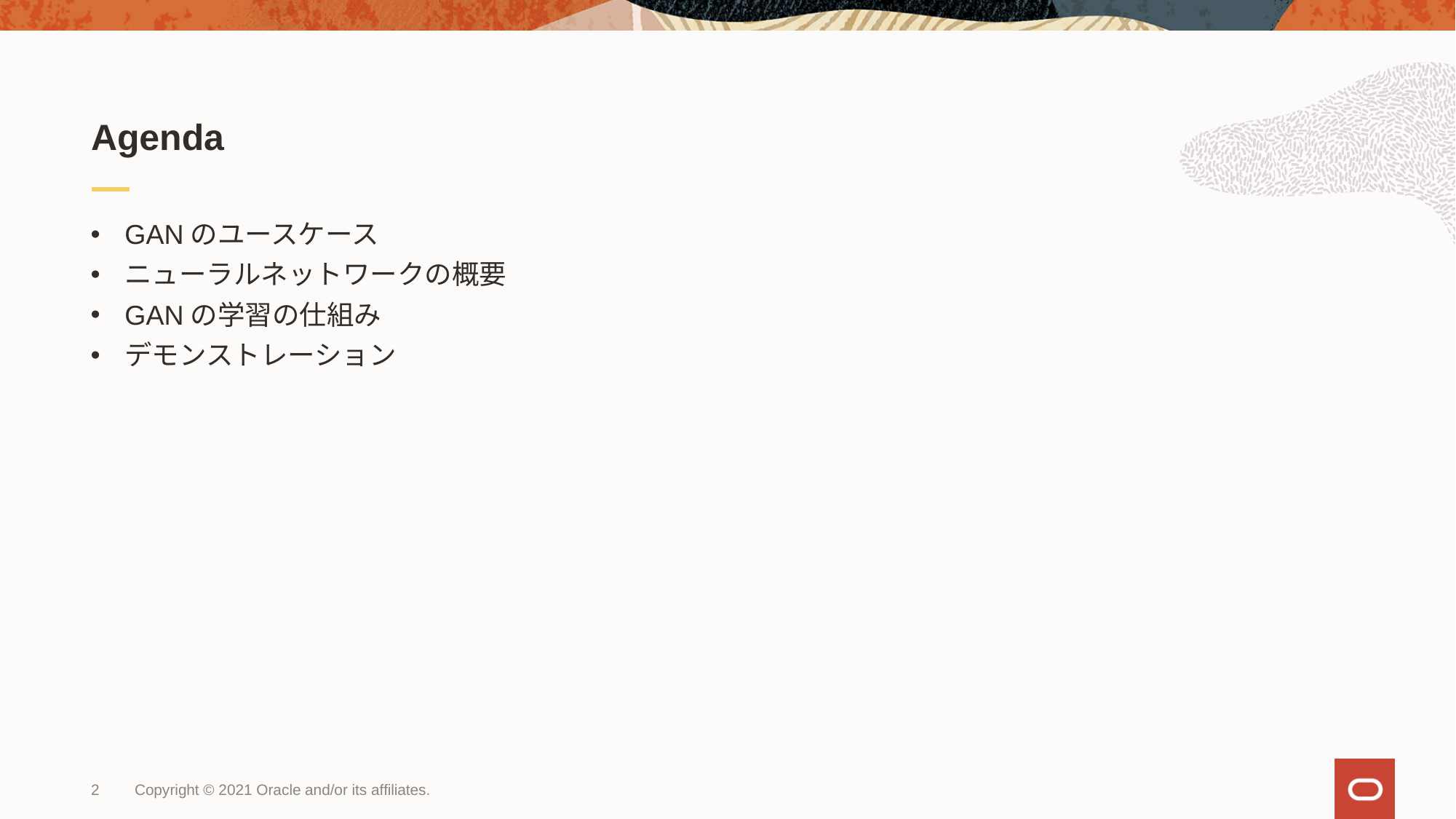

# Agenda
GANのユースケース
ニューラルネットワークの概要
GANの学習の仕組み
デモンストレーション

2
Copyright © 2021 Oracle and/or its affiliates.